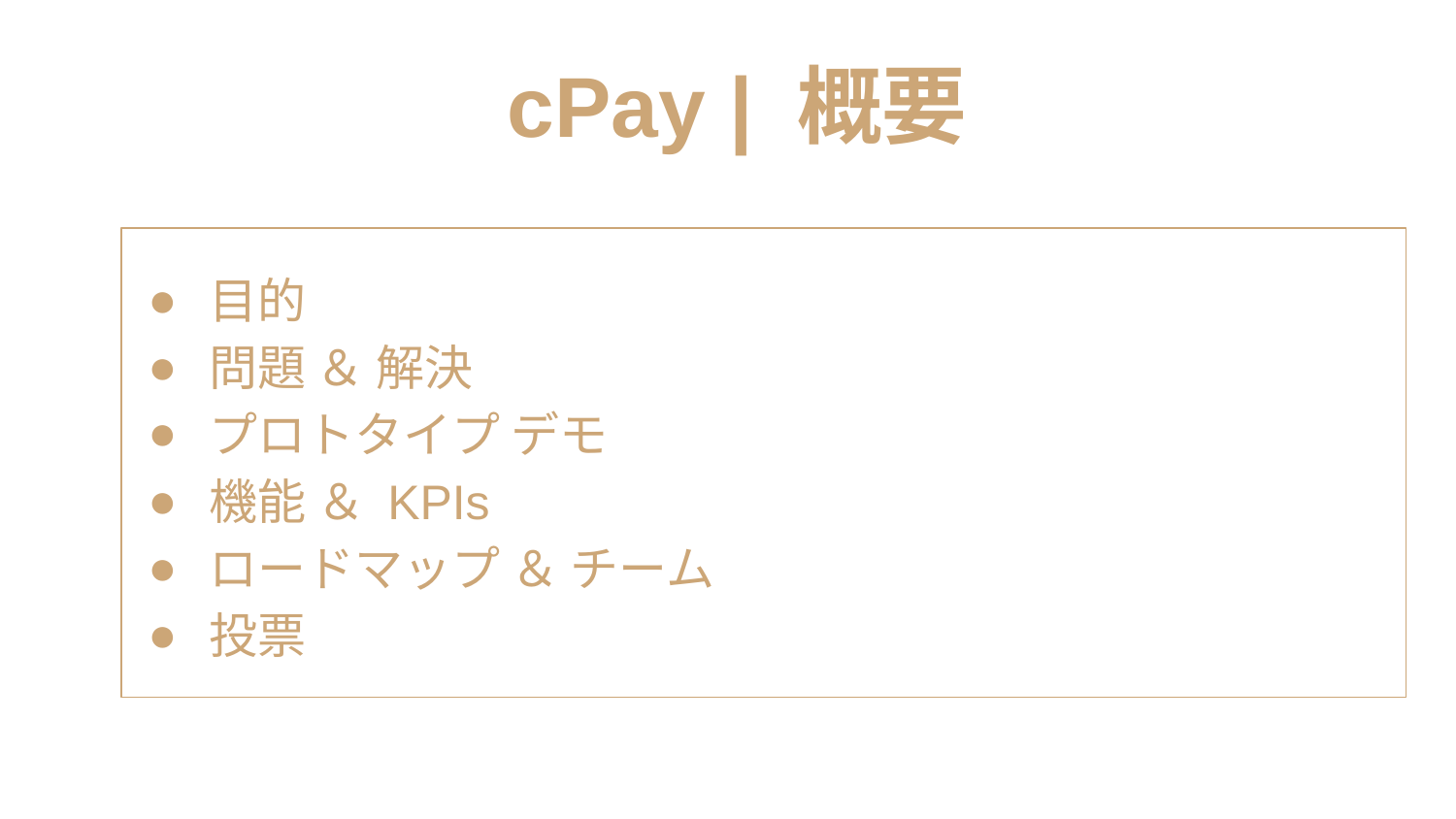

cPay | 概要
目的
問題 ＆ 解決
プロトタイプ デモ
機能 ＆ KPIs
ロードマップ ＆ チーム
投票